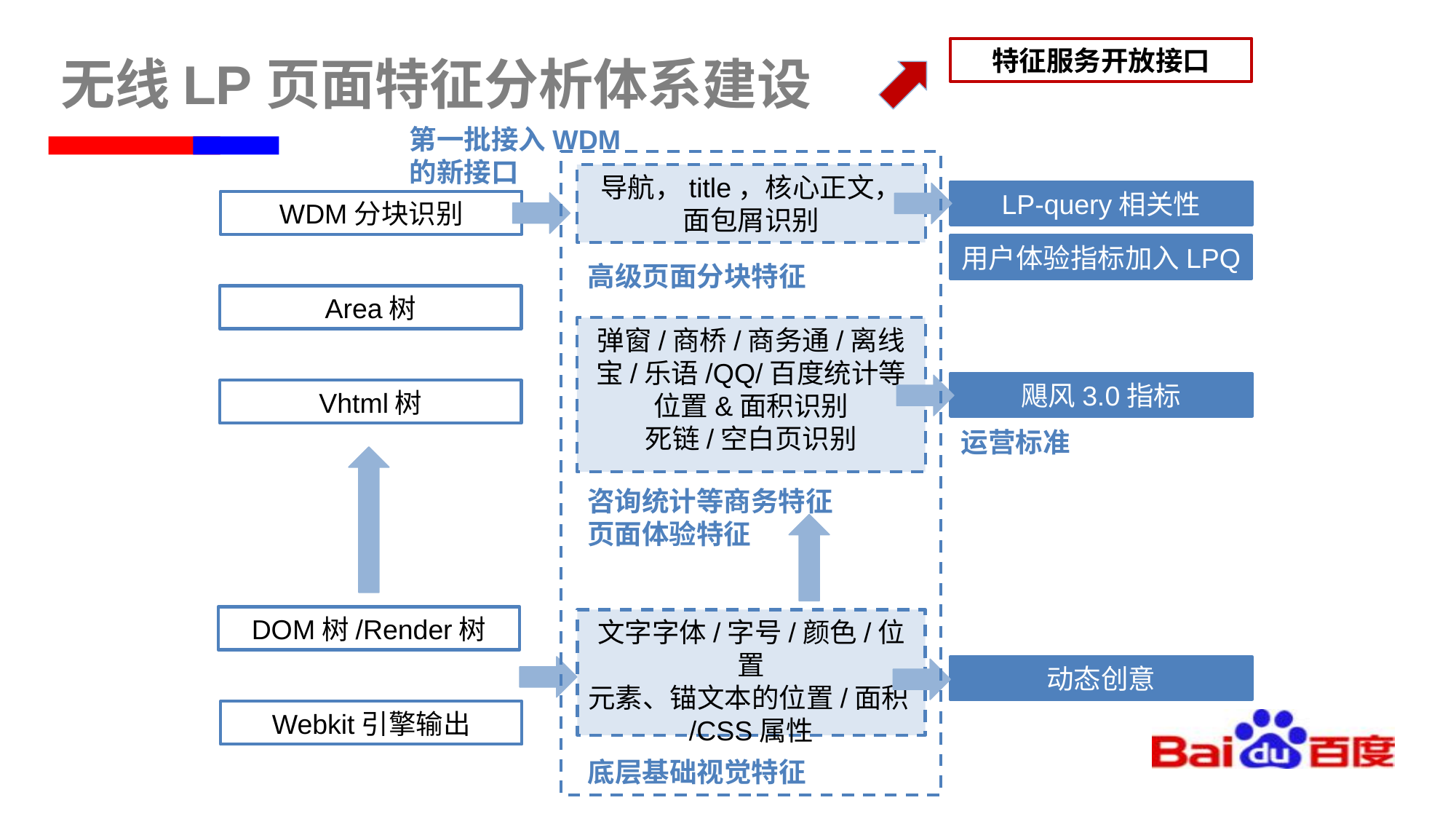

特征服务开放接口
无线LP页面特征分析体系建设

第一批接入WDM的新接口

导航，title，核心正文，面包屑识别
LP-query相关性

WDM分块识别

用户体验指标加入LPQ
高级页面分块特征
Area树
弹窗/商桥/商务通/离线宝/乐语/QQ/百度统计等位置&面积识别
死链/空白页识别
飓风3.0指标

Vhtml树
运营标准
咨询统计等商务特征
页面体验特征

DOM树/Render树
文字字体/字号/颜色/位置
元素、锚文本的位置/面积/CSS属性
动态创意

Webkit引擎输出
底层基础视觉特征